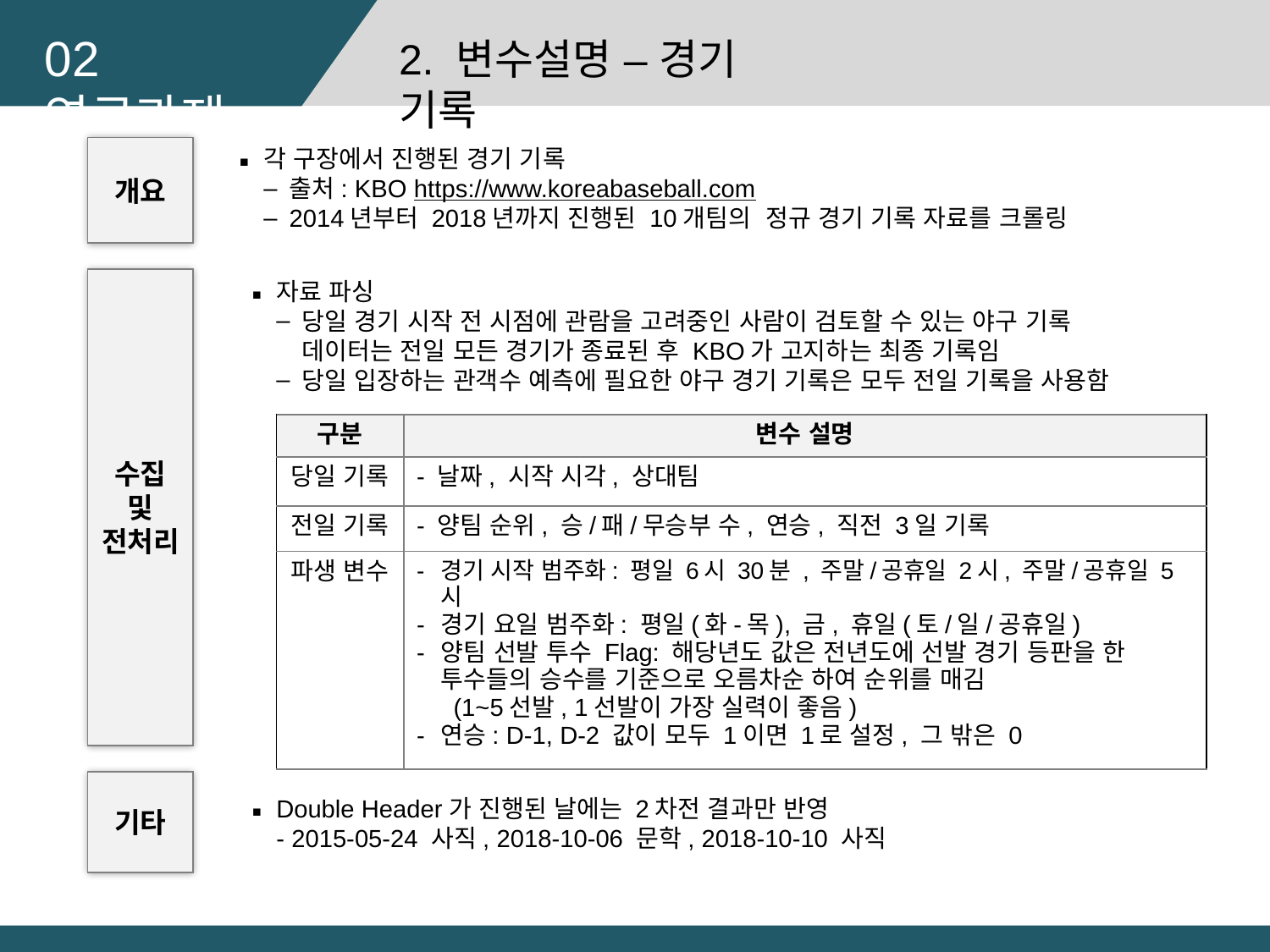

02 연구과제
2. 변수설명 – 경기 기록
각 구장에서 진행된 경기 기록
출처: KBO https://www.koreabaseball.com
2014년부터 2018년까지 진행된 10개팀의  정규 경기 기록 자료를 크롤링
개요
수집 및 전처리
자료 파싱
당일 경기 시작 전 시점에 관람을 고려중인 사람이 검토할 수 있는 야구 기록 데이터는 전일 모든 경기가 종료된 후 KBO가 고지하는 최종 기록임
당일 입장하는 관객수 예측에 필요한 야구 경기 기록은 모두 전일 기록을 사용함

| 구분 | 변수 설명 |
| --- | --- |
| 당일 기록 | - 날짜, 시작 시각, 상대팀 |
| 전일 기록 | - 양팀 순위, 승/패/무승부 수, 연승, 직전 3일 기록 |
| 파생 변수 | 경기 시작 범주화: 평일 6시 30분 , 주말/공휴일 2시, 주말/공휴일 5시 경기 요일 범주화: 평일(화-목), 금, 휴일(토/일/공휴일) 양팀 선발 투수 Flag: 해당년도 값은 전년도에 선발 경기 등판을 한 투수들의 승수를 기준으로 오름차순 하여 순위를 매김 (1~5선발, 1선발이 가장 실력이 좋음) 연승: D-1, D-2 값이 모두 1이면 1로 설정, 그 밖은 0 |

기타
Double Header가 진행된 날에는 2차전 결과만 반영
- 2015-05-24 사직, 2018-10-06 문학, 2018-10-10 사직